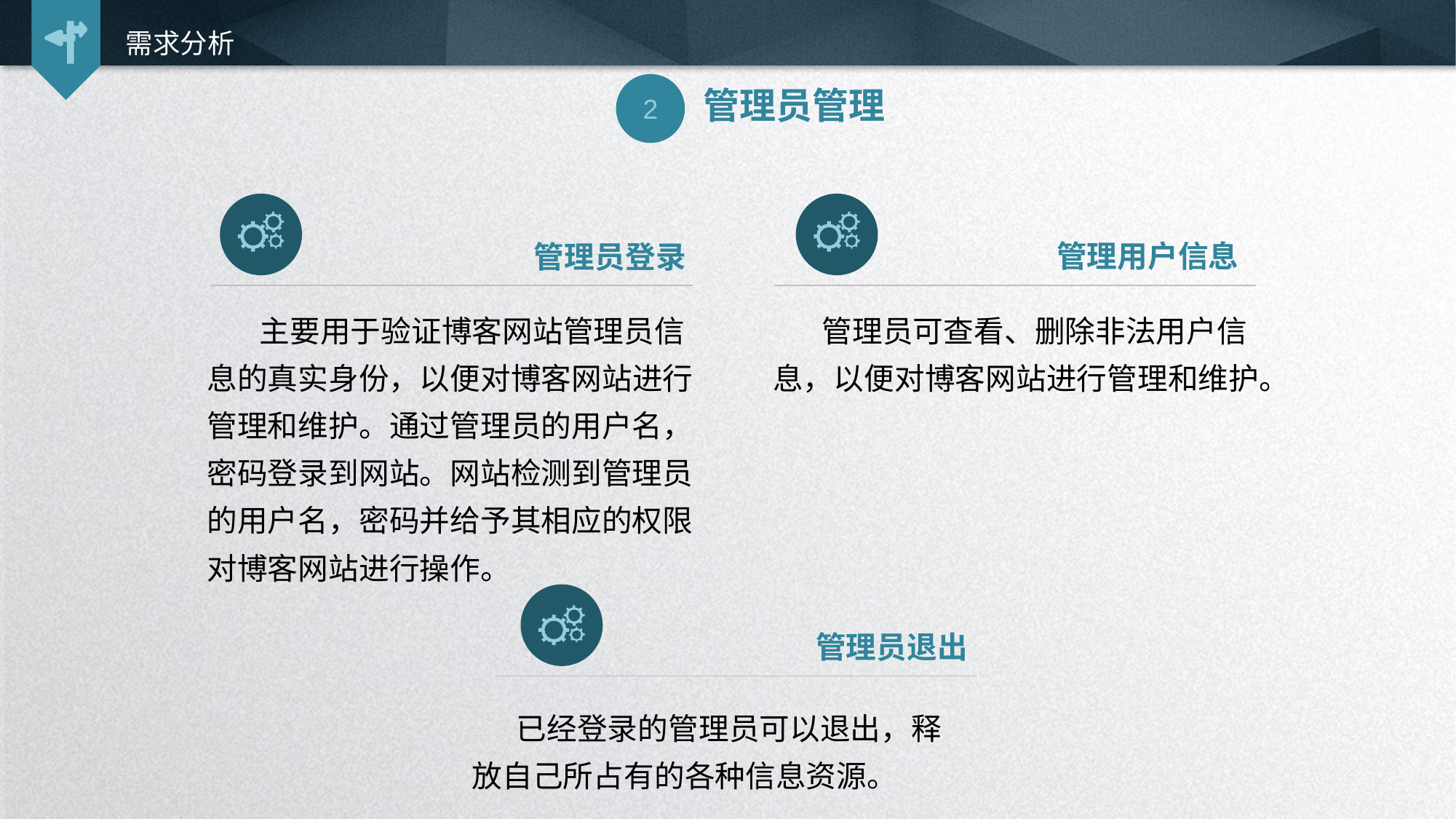

需求分析

2
管理员管理

管理用户信息
管理员登录
          主要用于验证博客网站管理员信息的真实身份，以便对博客网站进行管理和维护。通过管理员的用户名，密码登录到网站。网站检测到管理员的用户名，密码并给予其相应的权限对博客网站进行操作。

        管理员可查看、删除非法用户信息，以便对博客网站进行管理和维护。

管理员退出
       已经登录的管理员可以退出，释放自己所占有的各种信息资源。
延时符